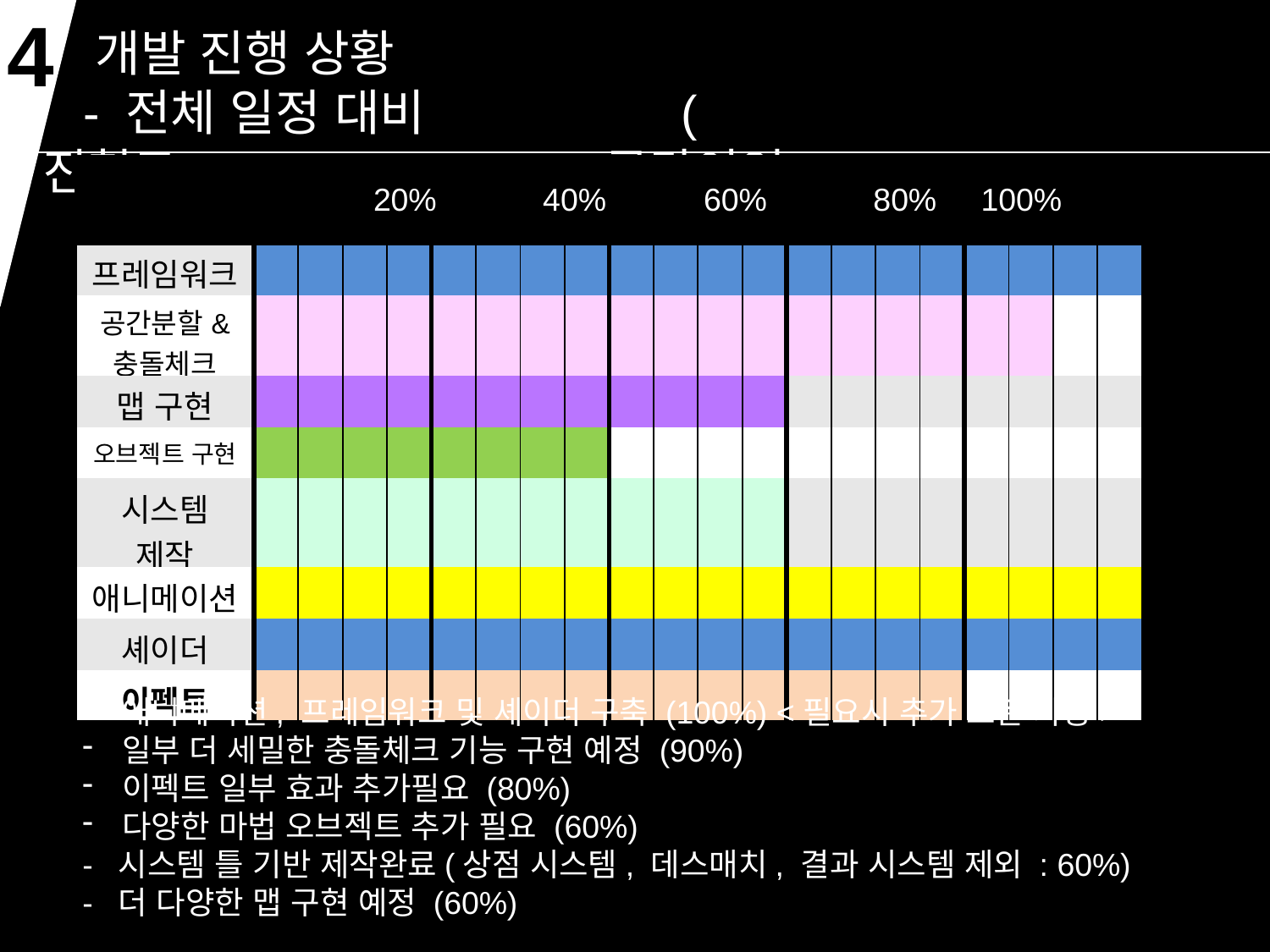

4
   개발 진행 상황
   - 전체 일정 대비 진척도
(클라이언트)

|  | 20% 40% 60% 80% 100% |  |  |  |  |  |  |  |  |  |  |  |  |  |  |  |  |  |  |  |
| --- | --- | --- | --- | --- | --- | --- | --- | --- | --- | --- | --- | --- | --- | --- | --- | --- | --- | --- | --- | --- |
| 프레임워크 |  |  |  |  |  |  |  |  |  |  |  |  |  |  |  |  |  |  |  |  |
| 공간분할& 충돌체크 |  |  |  |  |  |  |  |  |  |  |  |  |  |  |  |  |  |  |  |  |
| 맵 구현 |  |  |  |  |  |  |  |  |  |  |  |  |  |  |  |  |  |  |  |  |
| 오브젝트 구현 |  |  |  |  |  |  |  |  |  |  |  |  |  |  |  |  |  |  |  |  |
| 시스템 제작 |  |  |  |  |  |  |  |  |  |  |  |  |  |  |  |  |  |  |  |  |
| 애니메이션 |  |  |  |  |  |  |  |  |  |  |  |  |  |  |  |  |  |  |  |  |
| 셰이더 |  |  |  |  |  |  |  |  |  |  |  |  |  |  |  |  |  |  |  |  |
| 이펙트 |  |  |  |  |  |  |  |  |  |  |  |  |  |  |  |  |  |  |  |  |
애니메이션, 프레임워크 및 셰이더 구축 (100%) <필요시 추가 보완 가능>
일부 더 세밀한 충돌체크 기능 구현 예정 (90%)
이펙트 일부 효과 추가필요 (80%)
다양한 마법 오브젝트 추가 필요 (60%)
-  시스템 틀 기반 제작완료(상점 시스템, 데스매치, 결과 시스템 제외 : 60%)
-  더 다양한 맵 구현 예정 (60%)